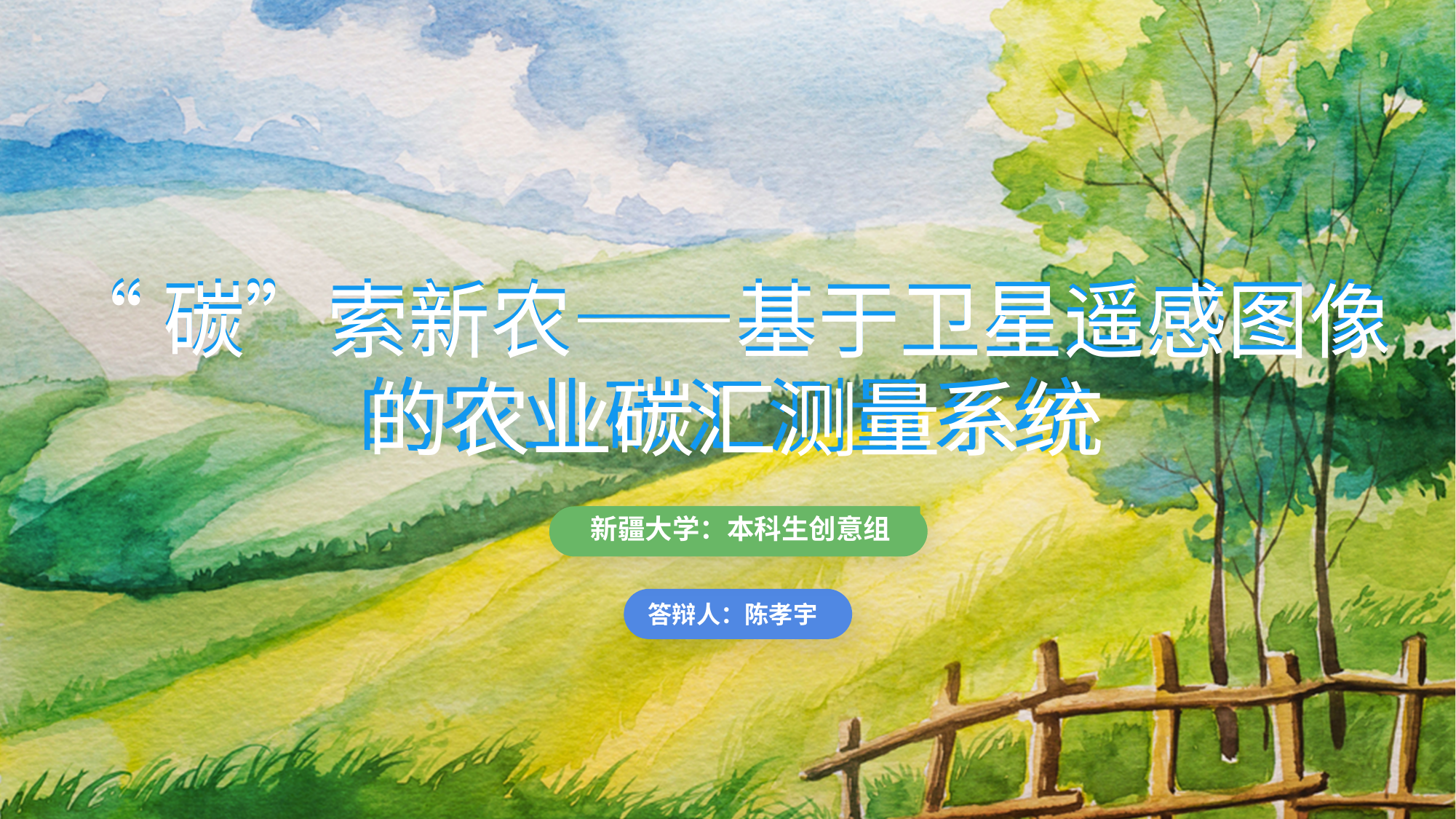

“碳”索新农——基于卫星遥感图像
的农业碳汇测量系统
“碳”索新农——基于卫星遥感图像
 的农业碳汇测量系统

新疆大学：本科生创意组

答辩人：陈孝宇